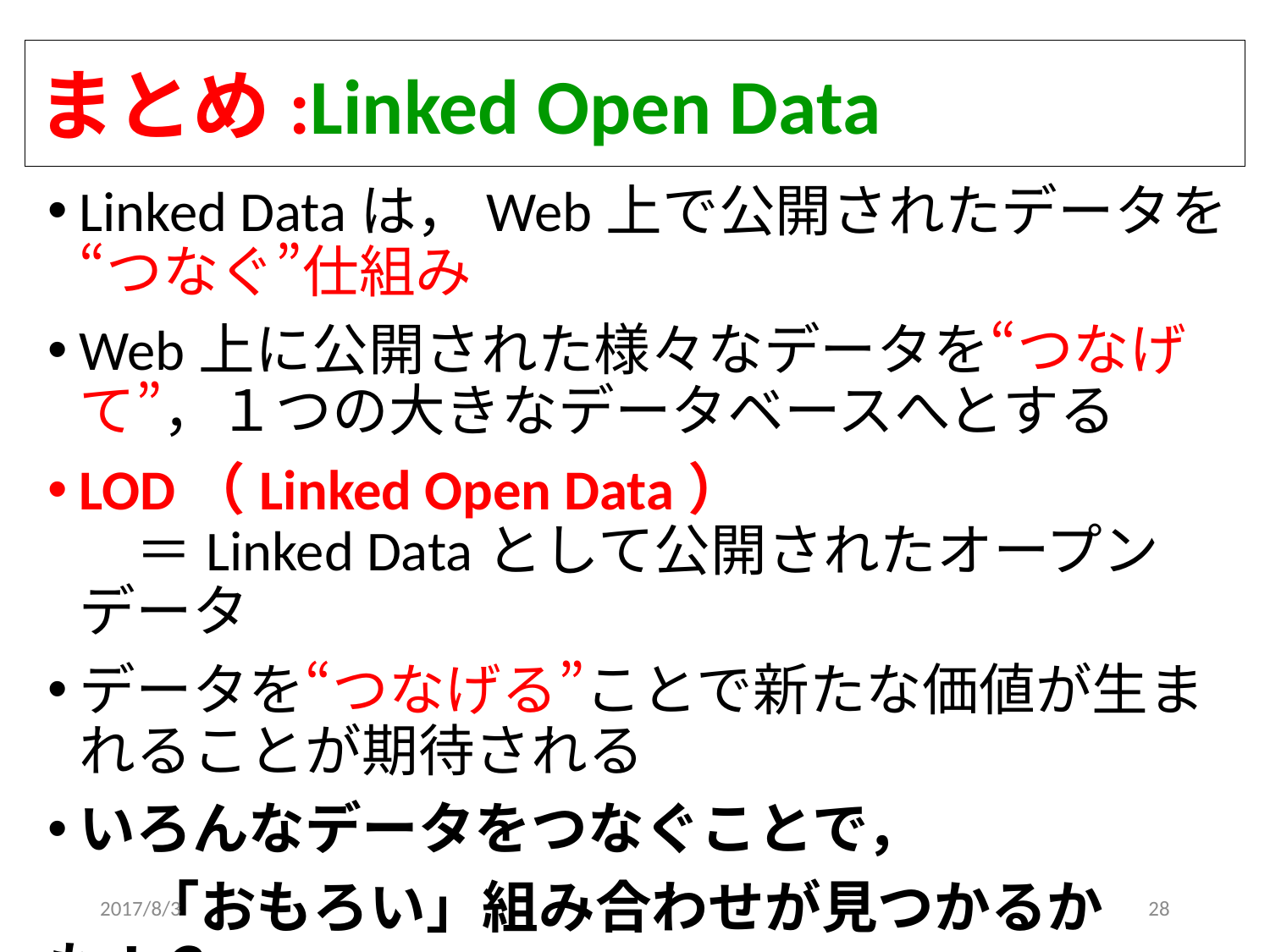

# まとめ:Linked Open Data
Linked Dataは，Web上で公開されたデータを
“つなぐ”仕組み
Web上に公開された様々なデータを“つなげて”，１つの大きなデータベースへとする
LOD（Linked Open Data）
　＝Linked Dataとして公開されたオープンデータ
データを“つなげる”ことで新たな価値が生まれることが期待される
いろんなデータをつなぐことで，
  　「おもろい」組み合わせが見つかるかも！？
2017/8/3
28